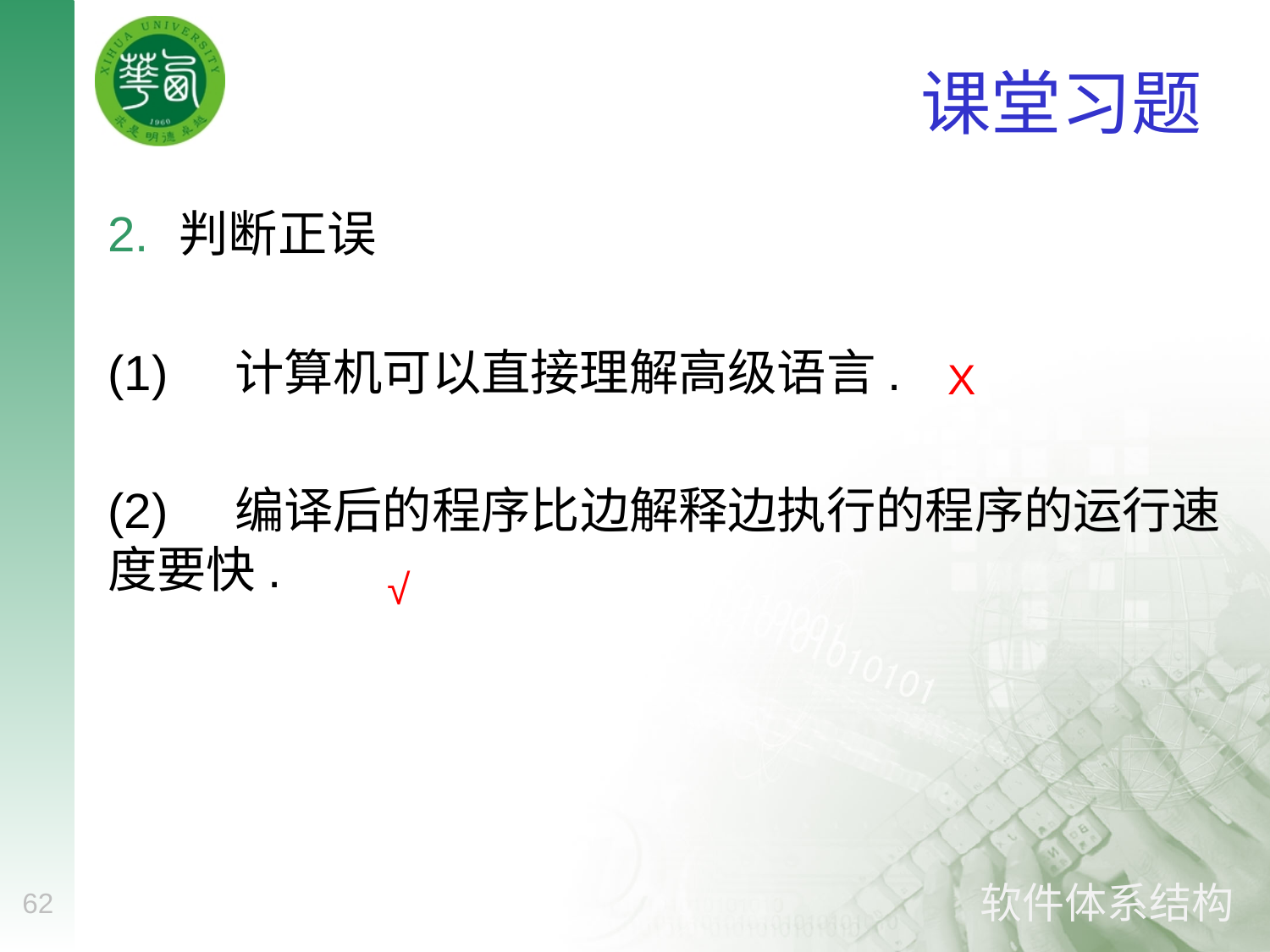

# 课堂习题
判断正误

(1)	计算机可以直接理解高级语言.

(2)	编译后的程序比边解释边执行的程序的运行速度要快.

X
√
62